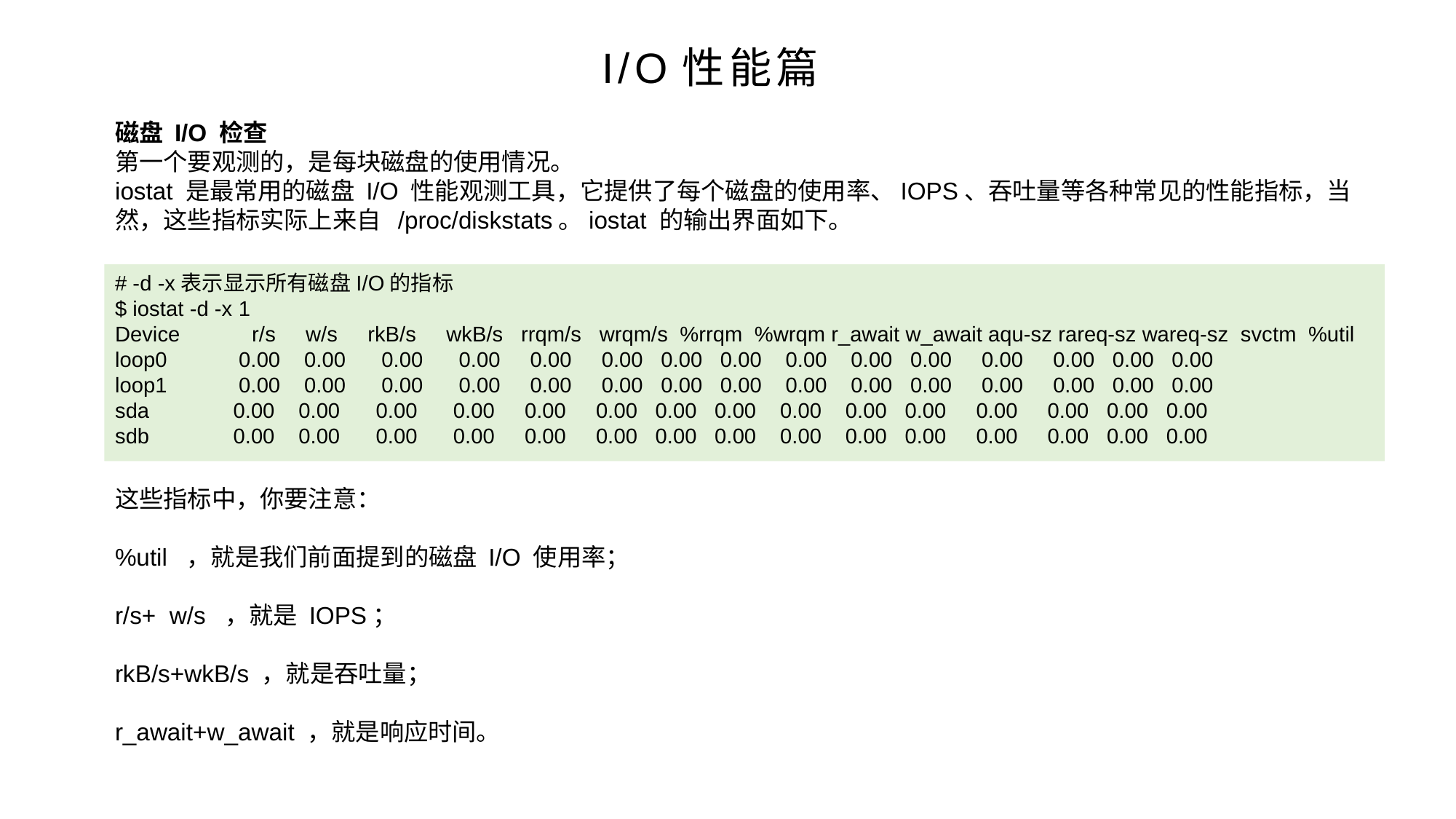

I/O性能篇
磁盘 I/O 检查
第一个要观测的，是每块磁盘的使用情况。
iostat 是最常用的磁盘 I/O 性能观测工具，它提供了每个磁盘的使用率、IOPS、吞吐量等各种常见的性能指标，当然，这些指标实际上来自  /proc/diskstats。iostat 的输出界面如下。
# -d -x表示显示所有磁盘I/O的指标
$ iostat -d -x 1
Device            r/s     w/s     rkB/s     wkB/s   rrqm/s   wrqm/s  %rrqm  %wrqm r_await w_await aqu-sz rareq-sz wareq-sz  svctm  %util
loop0            0.00    0.00      0.00      0.00     0.00     0.00   0.00   0.00    0.00    0.00   0.00     0.00     0.00   0.00   0.00
loop1            0.00    0.00      0.00      0.00     0.00     0.00   0.00   0.00    0.00    0.00   0.00     0.00     0.00   0.00   0.00
sda              0.00    0.00      0.00      0.00     0.00     0.00   0.00   0.00    0.00    0.00   0.00     0.00     0.00   0.00   0.00
sdb              0.00    0.00      0.00      0.00     0.00     0.00   0.00   0.00    0.00    0.00   0.00     0.00     0.00   0.00   0.00
这些指标中，你要注意：

%util  ，就是我们前面提到的磁盘 I/O 使用率；

r/s+  w/s  ，就是 IOPS；

rkB/s+wkB/s ，就是吞吐量；

r_await+w_await ，就是响应时间。